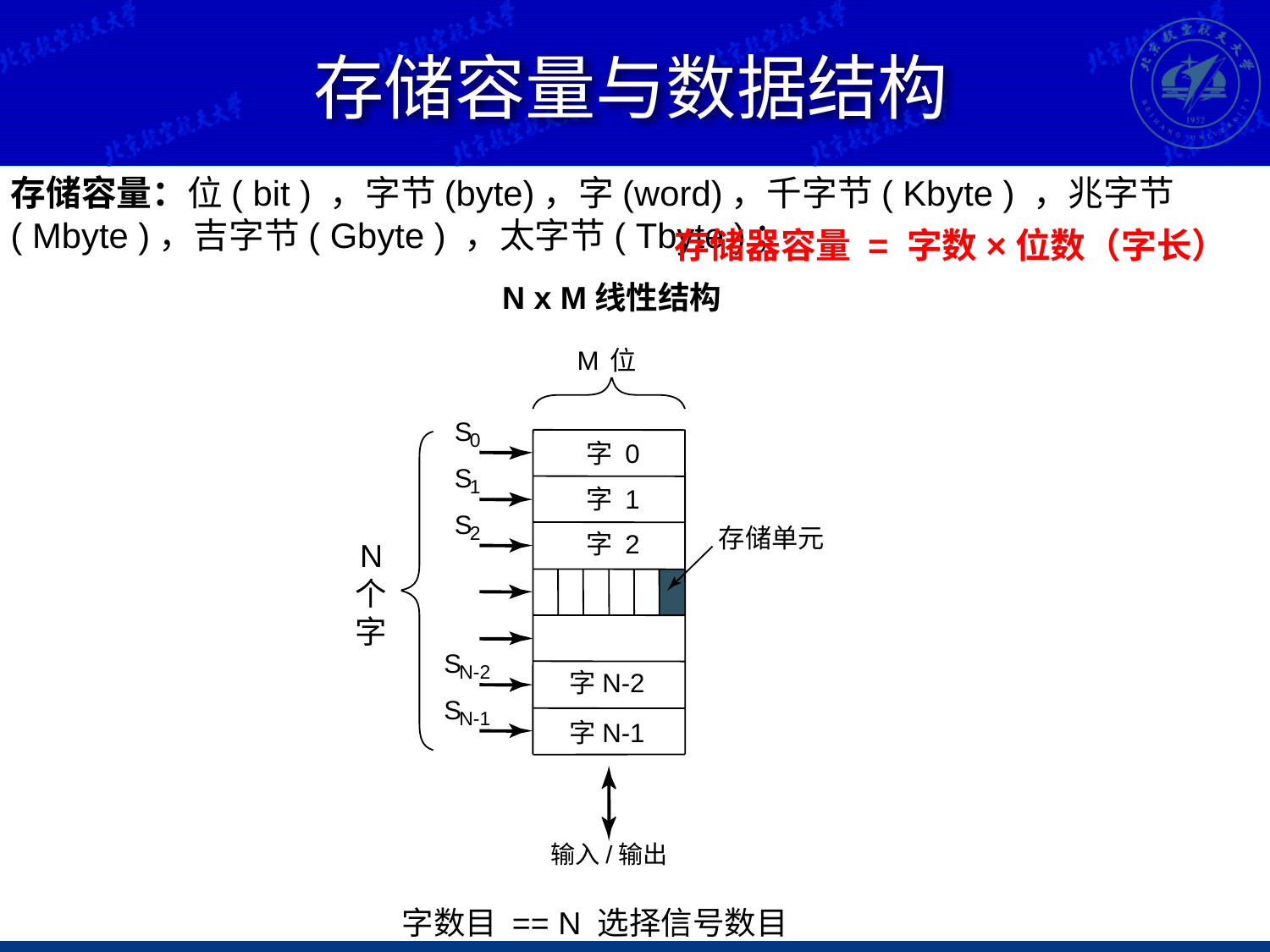

# 存储容量与数据结构
存储容量：位( bit ) ，字节(byte)，字(word)，千字节( Kbyte ) ，兆字节 ( Mbyte )，吉字节( Gbyte ) ，太字节( Tbyte )；

存储器容量 = 字数×位数（字长）
N x M线性结构
M
 位

S
0

字 0

S
1

字 1

S
2
存储单元

字 2
N
个字

S
N-2

字
N-2

S
N-1

字
N-1

输入/输出
字数目 == N 选择信号数目